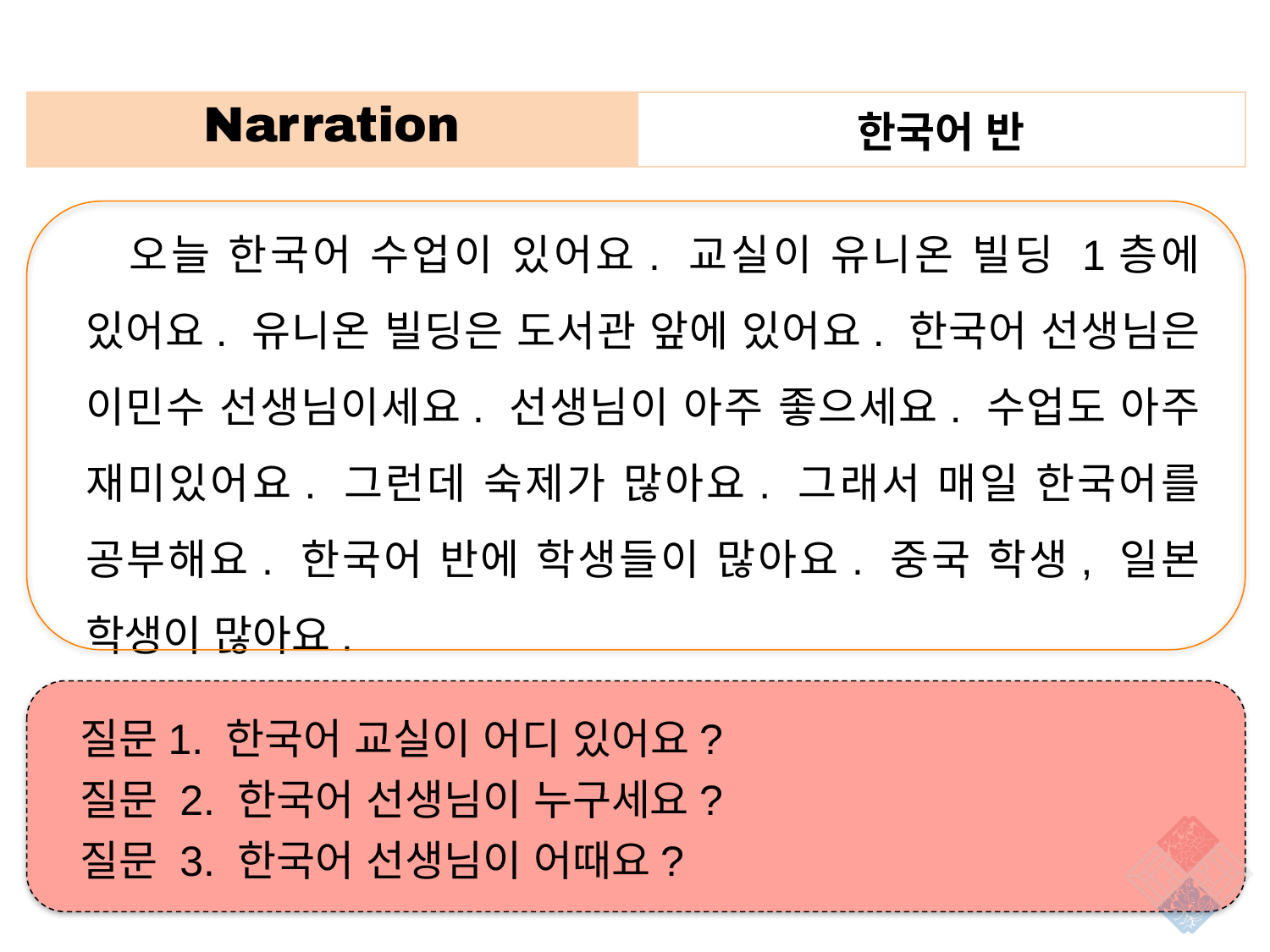

| Narration | 한국어 반 |
| --- | --- |
  오늘 한국어 수업이 있어요. 교실이 유니온 빌딩 1층에 있어요. 유니온 빌딩은 도서관 앞에 있어요. 한국어 선생님은 이민수 선생님이세요. 선생님이 아주 좋으세요. 수업도 아주 재미있어요. 그런데 숙제가 많아요. 그래서 매일 한국어를 공부해요. 한국어 반에 학생들이 많아요. 중국 학생, 일본 학생이 많아요.

질문1. 한국어 교실이 어디 있어요?
질문 2. 한국어 선생님이 누구세요?
질문 3. 한국어 선생님이 어때요?